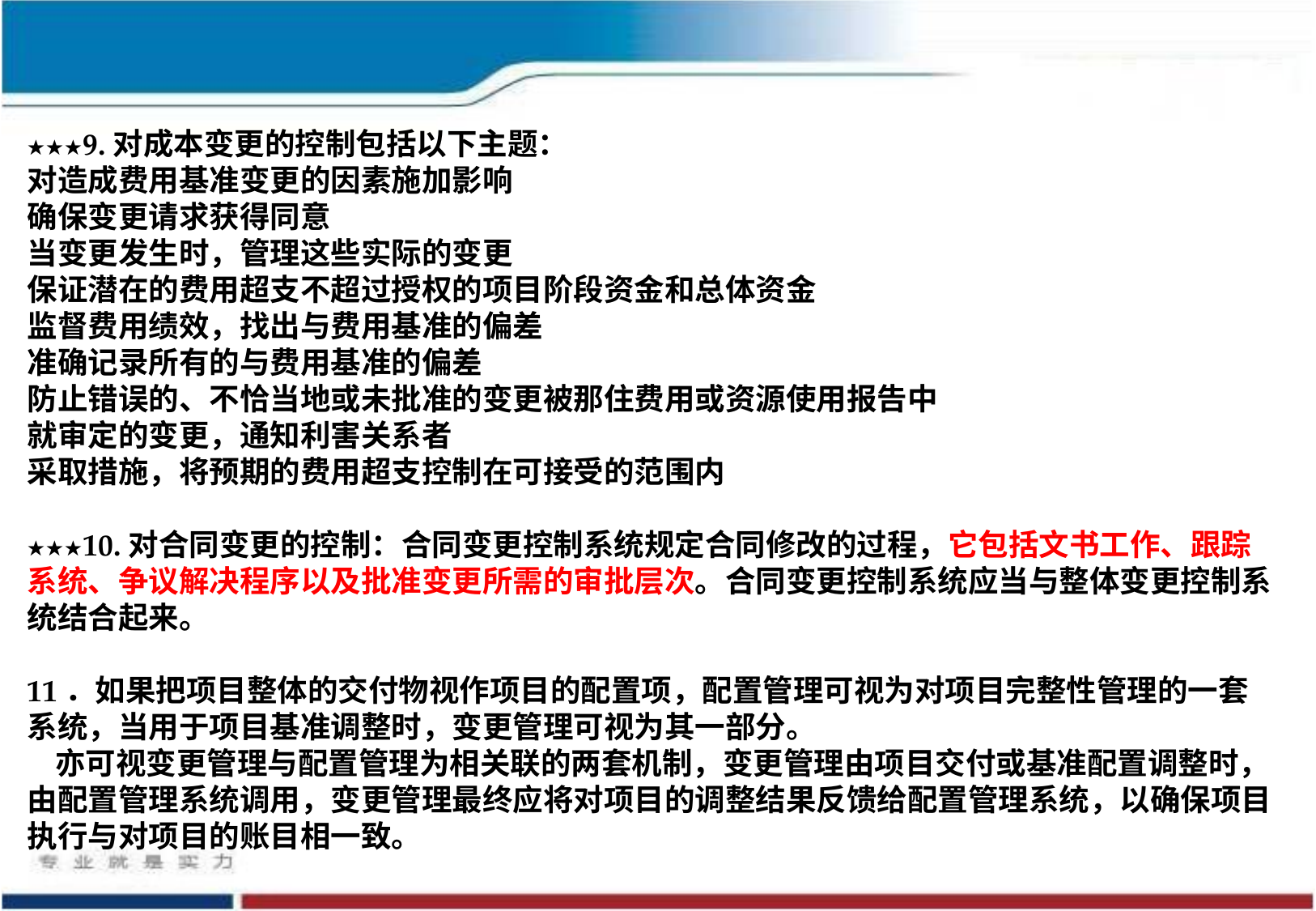

★★★9.对成本变更的控制包括以下主题：
对造成费用基准变更的因素施加影响
确保变更请求获得同意
当变更发生时，管理这些实际的变更
保证潜在的费用超支不超过授权的项目阶段资金和总体资金
监督费用绩效，找出与费用基准的偏差
准确记录所有的与费用基准的偏差
防止错误的、不恰当地或未批准的变更被那住费用或资源使用报告中
就审定的变更，通知利害关系者
采取措施，将预期的费用超支控制在可接受的范围内

★★★10.对合同变更的控制：合同变更控制系统规定合同修改的过程，它包括文书工作、跟踪系统、争议解决程序以及批准变更所需的审批层次。合同变更控制系统应当与整体变更控制系统结合起来。

11．如果把项目整体的交付物视作项目的配置项，配置管理可视为对项目完整性管理的一套系统，当用于项目基准调整时，变更管理可视为其一部分。
   亦可视变更管理与配置管理为相关联的两套机制，变更管理由项目交付或基准配置调整时，由配置管理系统调用，变更管理最终应将对项目的调整结果反馈给配置管理系统，以确保项目执行与对项目的账目相一致。